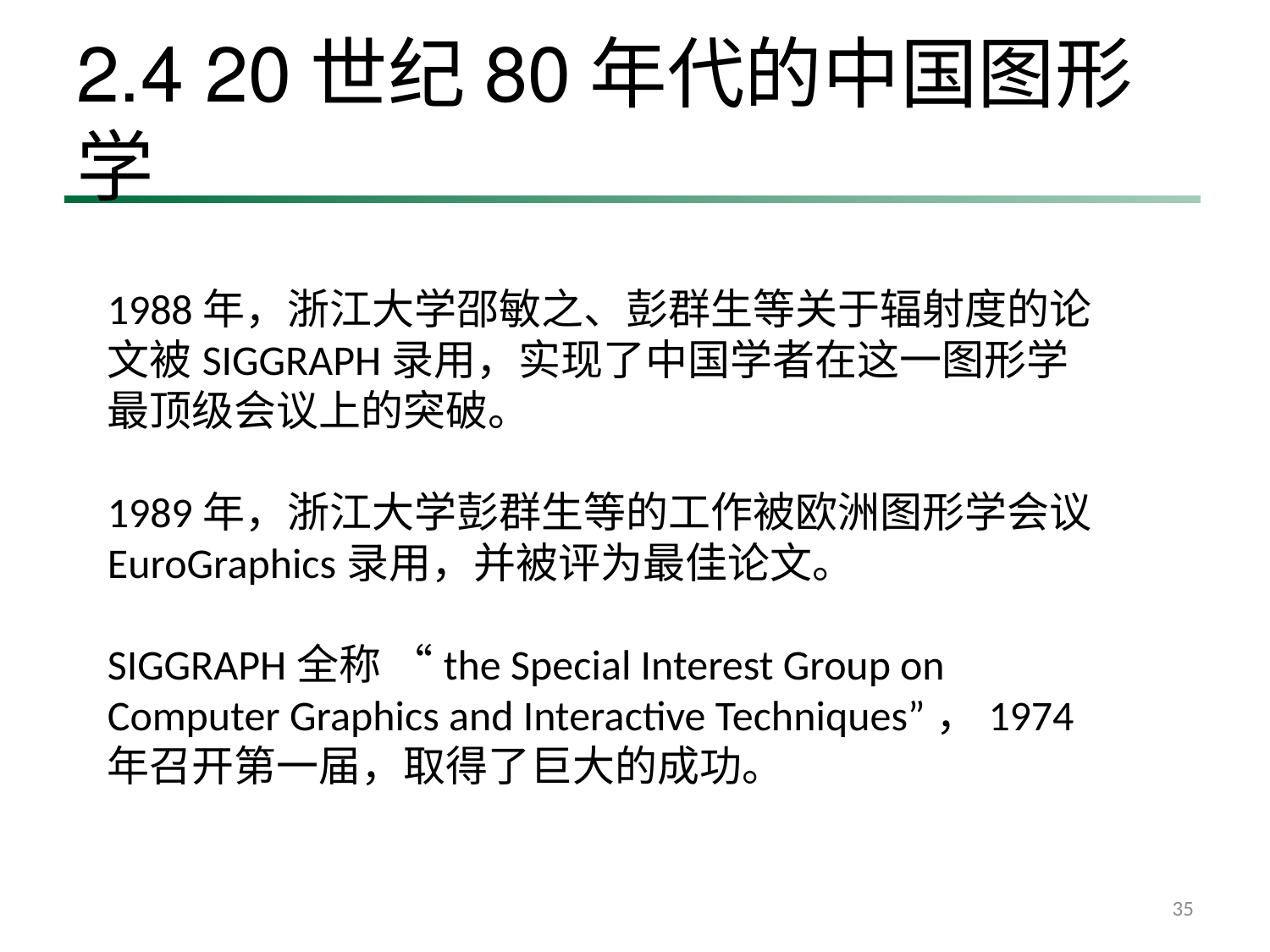

# 2.4 20世纪80年代的中国图形学
1988年，浙江大学邵敏之、彭群生等关于辐射度的论文被SIGGRAPH录用，实现了中国学者在这一图形学最顶级会议上的突破。

1989年，浙江大学彭群生等的工作被欧洲图形学会议EuroGraphics录用，并被评为最佳论文。

SIGGRAPH全称 “the Special Interest Group on Computer Graphics and Interactive Techniques”，1974年召开第一届，取得了巨大的成功。

35